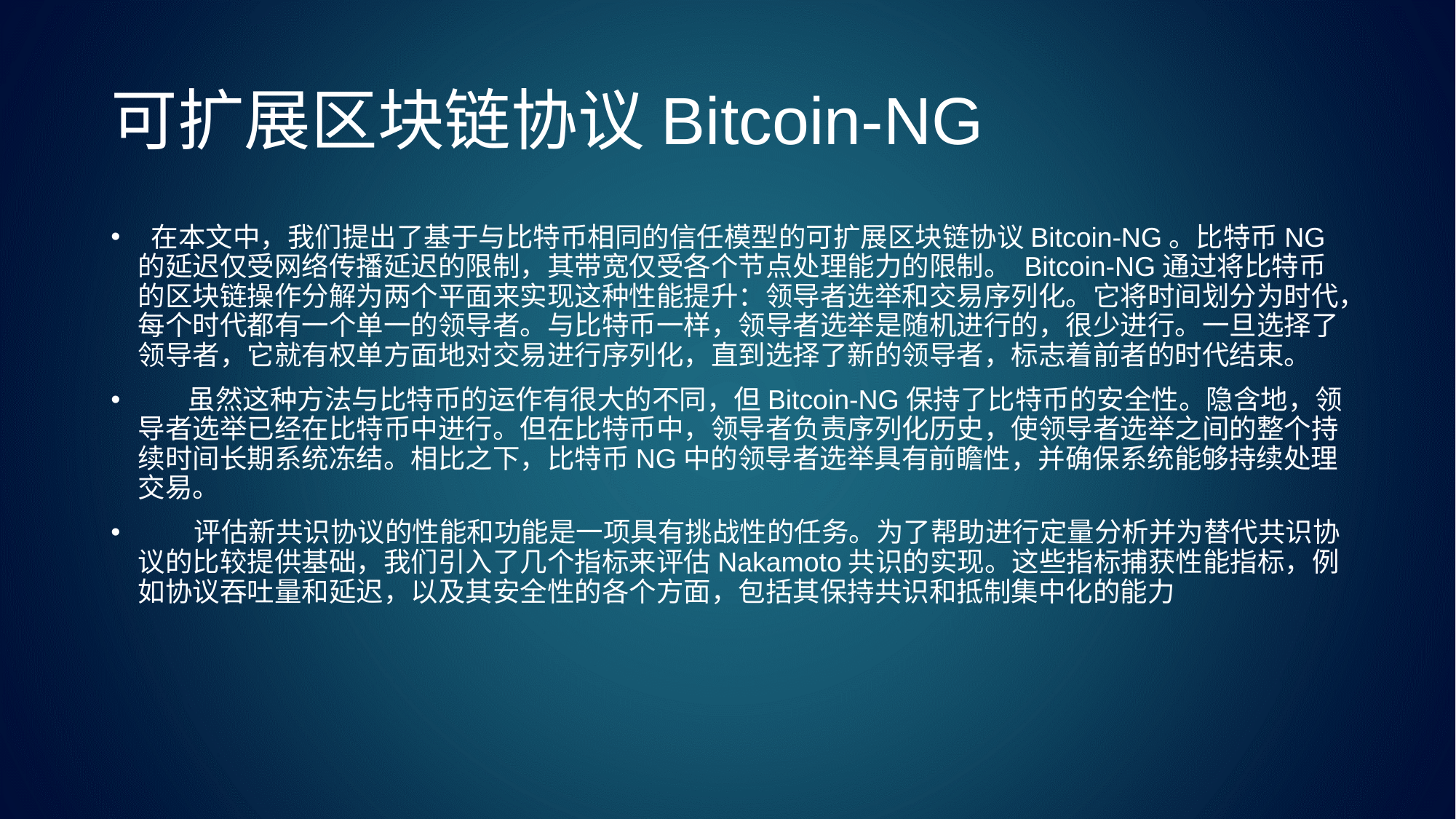

# 可扩展区块链协议Bitcoin-NG
 在本文中，我们提出了基于与比特币相同的信任模型的可扩展区块链协议Bitcoin-NG。比特币NG的延迟仅受网络传播延迟的限制，其带宽仅受各个节点处理能力的限制。 Bitcoin-NG通过将比特币的区块链操作分解为两个平面来实现这种性能提升：领导者选举和交易序列化。它将时间划分为时代，每个时代都有一个单一的领导者。与比特币一样，领导者选举是随机进行的，很少进行。一旦选择了领导者，它就有权单方面地对交易进行序列化，直到选择了新的领导者，标志着前者的时代结束。
       虽然这种方法与比特币的运作有很大的不同，但Bitcoin-NG保持了比特币的安全性。隐含地，领导者选举已经在比特币中进行。但在比特币中，领导者负责序列化历史，使领导者选举之间的整个持续时间长期系统冻结。相比之下，比特币NG中的领导者选举具有前瞻性，并确保系统能够持续处理交易。
        评估新共识协议的性能和功能是一项具有挑战性的任务。为了帮助进行定量分析并为替代共识协议的比较提供基础，我们引入了几个指标来评估Nakamoto共识的实现。这些指标捕获性能指标，例如协议吞吐量和延迟，以及其安全性的各个方面，包括其保持共识和抵制集中化的能力